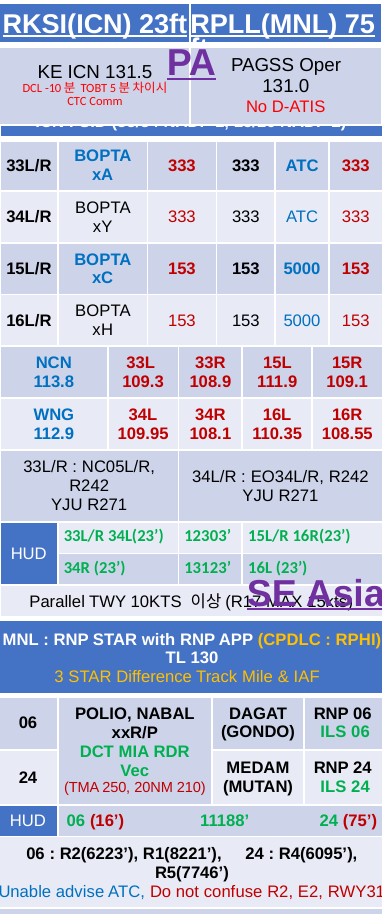

| RKSI(ICN) 23ft | RPLL(MNL) 75ft |
| --- | --- |
| KE ICN 131.5 DCL -10분 TOBT 5분 차이시 CTC Comm | PAGSS Oper 131.0 No D-ATIS |
PA
| ICN : SID (33/34 NADP 1, 15/16 NADP 2) |  |  |  |  |  |  |  |  |  |
| --- | --- | --- | --- | --- | --- | --- | --- | --- | --- |
| 33L/R | BOPTA xA |  | 333 |  | 333 |  | ATC |  | 333 |
| 34L/R | BOPTA xY |  | 333 |  | 333 |  | ATC |  | 333 |
| 15L/R | BOPTA xC |  | 153 |  | 153 |  | 5000 |  | 153 |
| 16L/R | BOPTA xH |  | 153 |  | 153 |  | 5000 |  | 153 |
| NCN 113.8 |  | 33L 109.3 |  | 33R 108.9 |  | 15L 111.9 |  | 15R 109.1 |  |
| WNG 112.9 |  | 34L 109.95 |  | 34R 108.1 |  | 16L 110.35 |  | 16R 108.55 |  |
| 33L/R : NC05L/R, R242 YJU R271 |  |  |  | 34L/R : EO34L/R, R242 YJU R271 |  |  |  |  |  |
| HUD | 33L/R 34L(23’) |  |  | 12303’ |  | 15L/R 16R(23’) |  |  |  |
|  | 34R (23’) |  |  | 13123’ |  | 16L (23’) |  |  |  |
| Parallel TWY 10KTS 이상(R17 MAX 15kts) |  |  |  |  |  |  |  |  |  |
FUK 133.6 – 127.5 – 132.3 – 123.9(BISIG ETA)
MNL RDO 8903(13300)
MNL 128.7(BEDIP) – APP 121.1
SE Asia
| MNL : RNP STAR with RNP APP (CPDLC : RPHI) TL 130 3 STAR Difference Track Mile & IAF |  |  |  |
| --- | --- | --- | --- |
| 06 | POLIO, NABAL xxR/P DCT MIA RDR Vec (TMA 250, 20NM 210) | DAGAT (GONDO) | RNP 06 ILS 06 |
| 24 | DALAP xxG | MEDAM (MUTAN) | RNP 24 ILS 24 |
| HUD | 06 (16’) 11188’ 24 (75’) |  |  |
| 06 : R2(6223’), R1(8221’), 24 : R4(6095’), R5(7746’) Unable advise ATC, Do not confuse R2, E2, RWY31 |  |  |  |
| CTC Ramp before Entering apron, Report Chockin Time Caution HotSpot RWY31 |  |  |  |